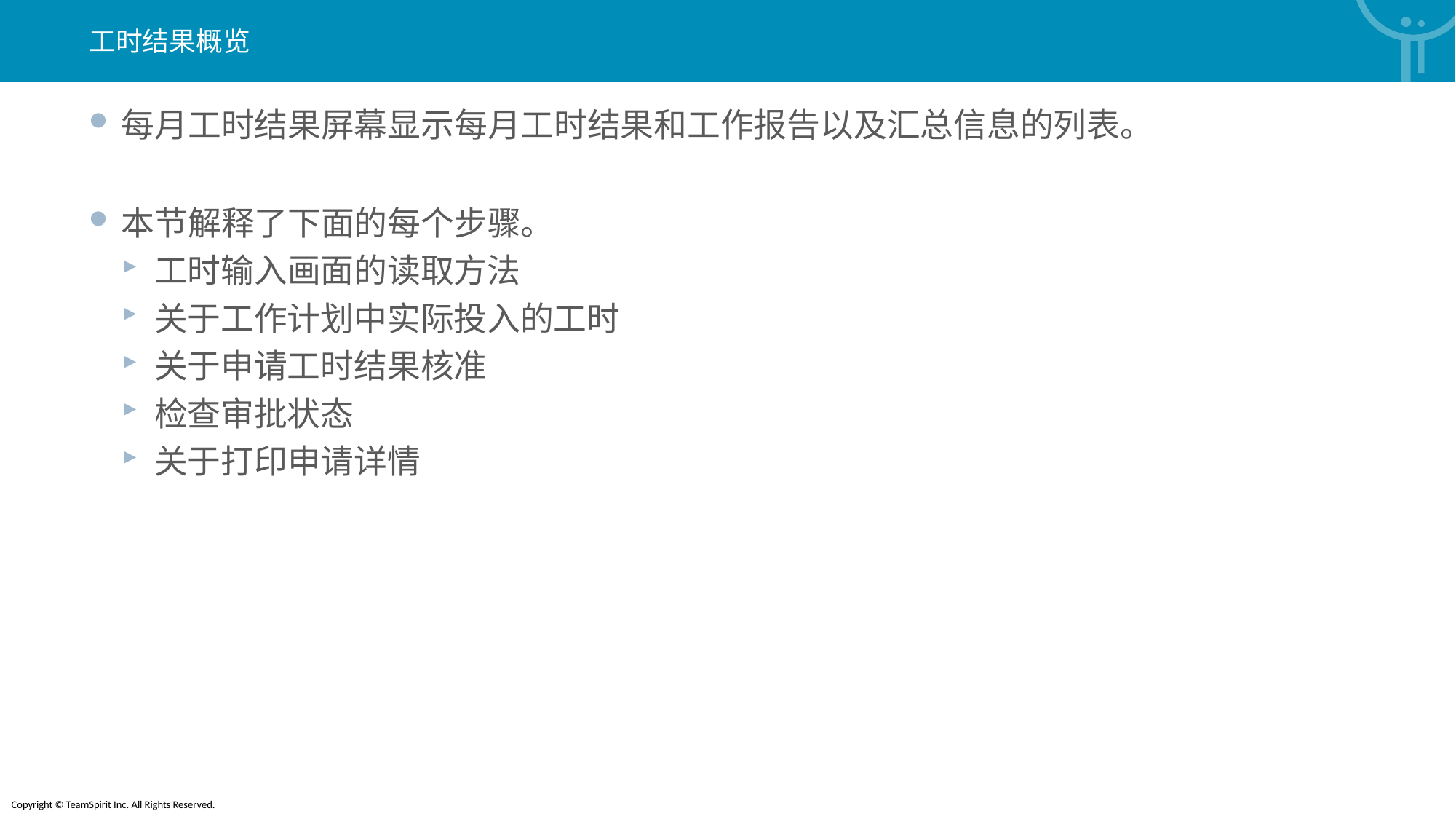

工时结果概览
每月工时结果屏幕显示每月工时结果和工作报告以及汇总信息的列表。

本节解释了下面的每个步骤。
工时输入画面的读取方法
关于工作计划中实际投入的工时
关于申请工时结果核准
检查审批状态
关于打印申请详情

54